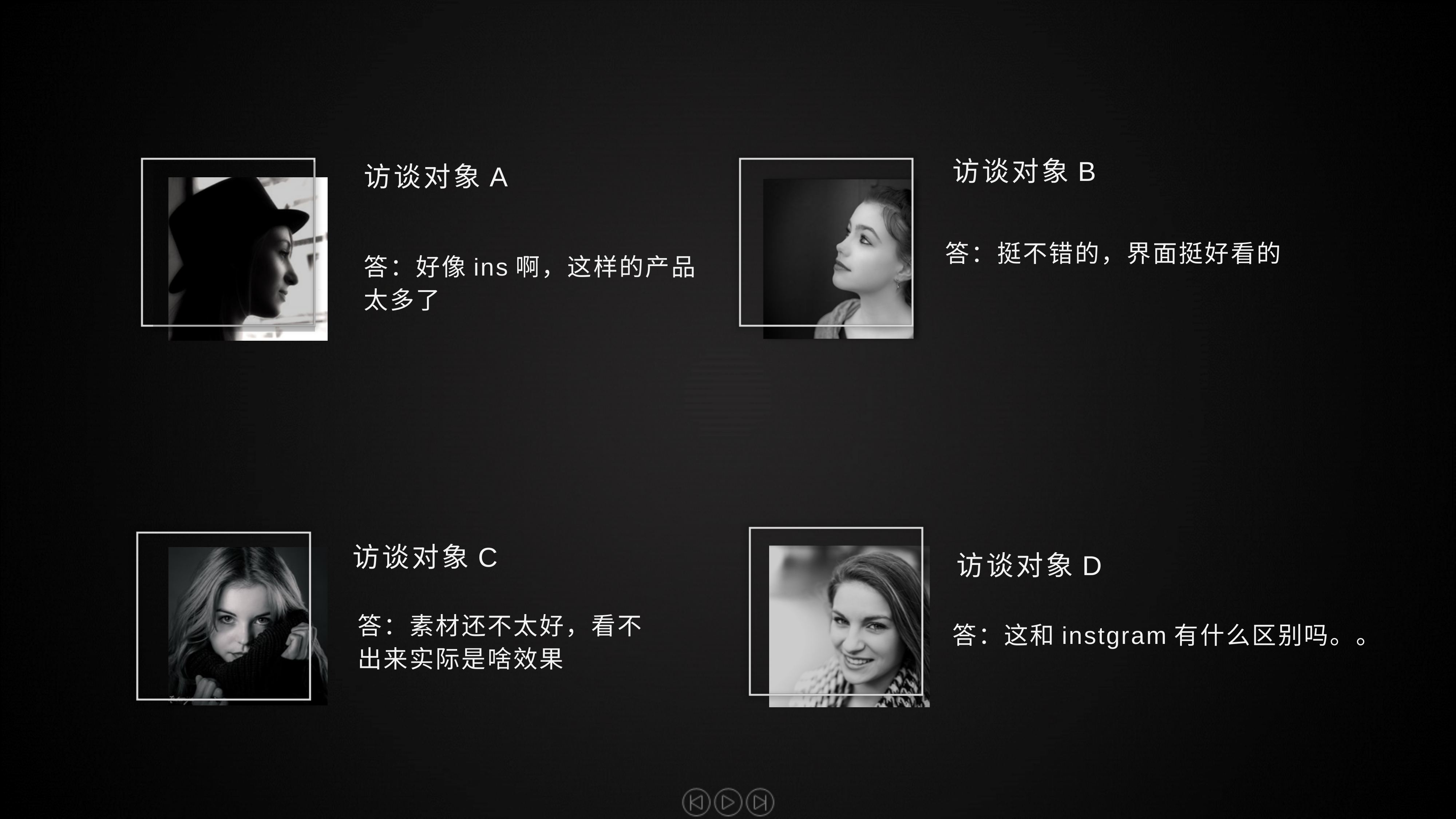

访谈对象B
访谈对象A
答：好像ins啊，这样的产品太多了

答：挺不错的，界面挺好看的

访谈对象C
访谈对象D
答：素材还不太好，看不出来实际是啥效果
答：这和instgram有什么区别吗。。